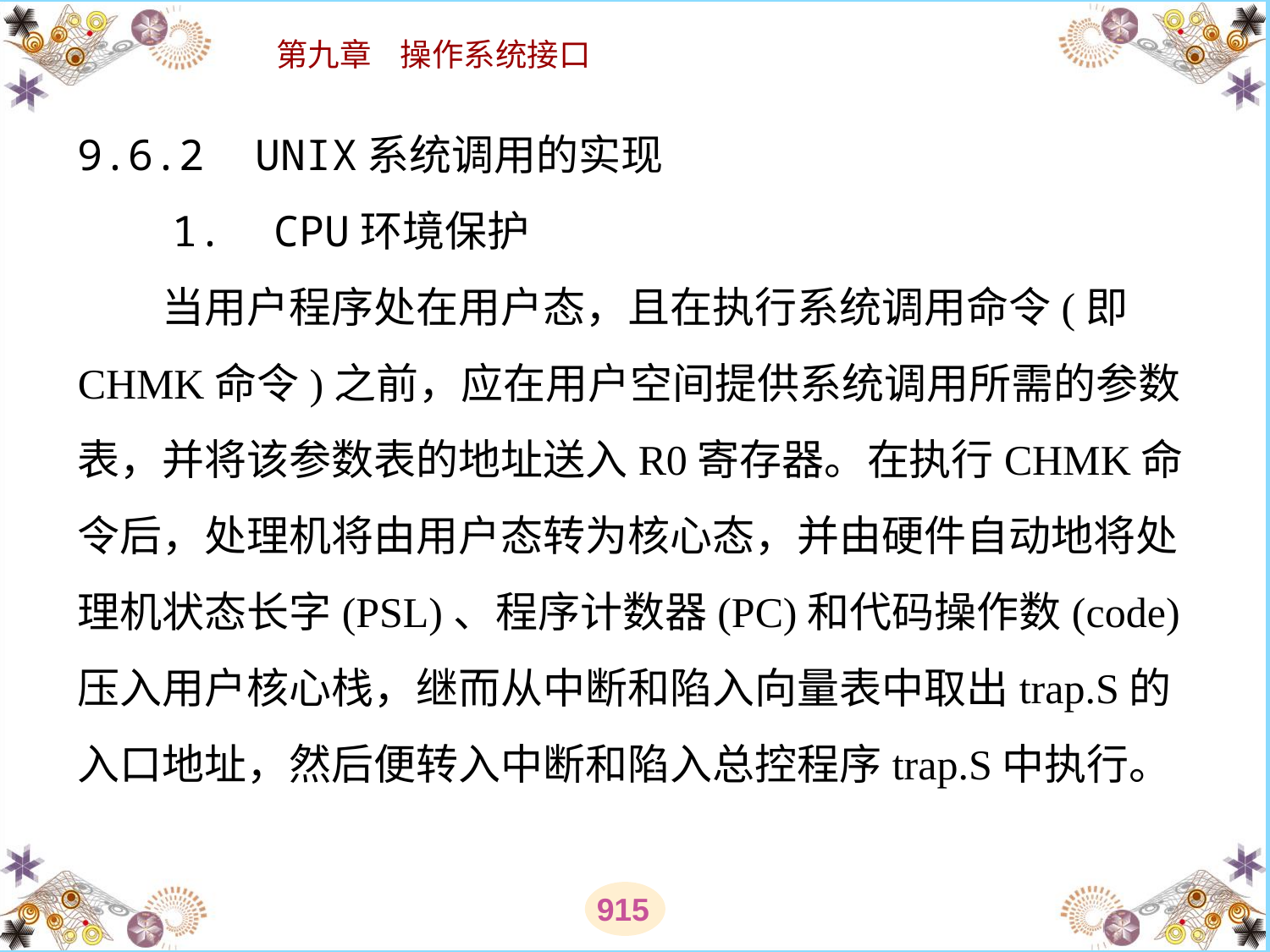

# 9.6.2  UNIX系统调用的实现 　　1.  CPU环境保护 　　当用户程序处在用户态，且在执行系统调用命令(即CHMK命令)之前，应在用户空间提供系统调用所需的参数表，并将该参数表的地址送入R0寄存器。在执行CHMK命令后，处理机将由用户态转为核心态，并由硬件自动地将处理机状态长字(PSL)、程序计数器(PC)和代码操作数(code)压入用户核心栈，继而从中断和陷入向量表中取出trap.S的入口地址，然后便转入中断和陷入总控程序trap.S中执行。